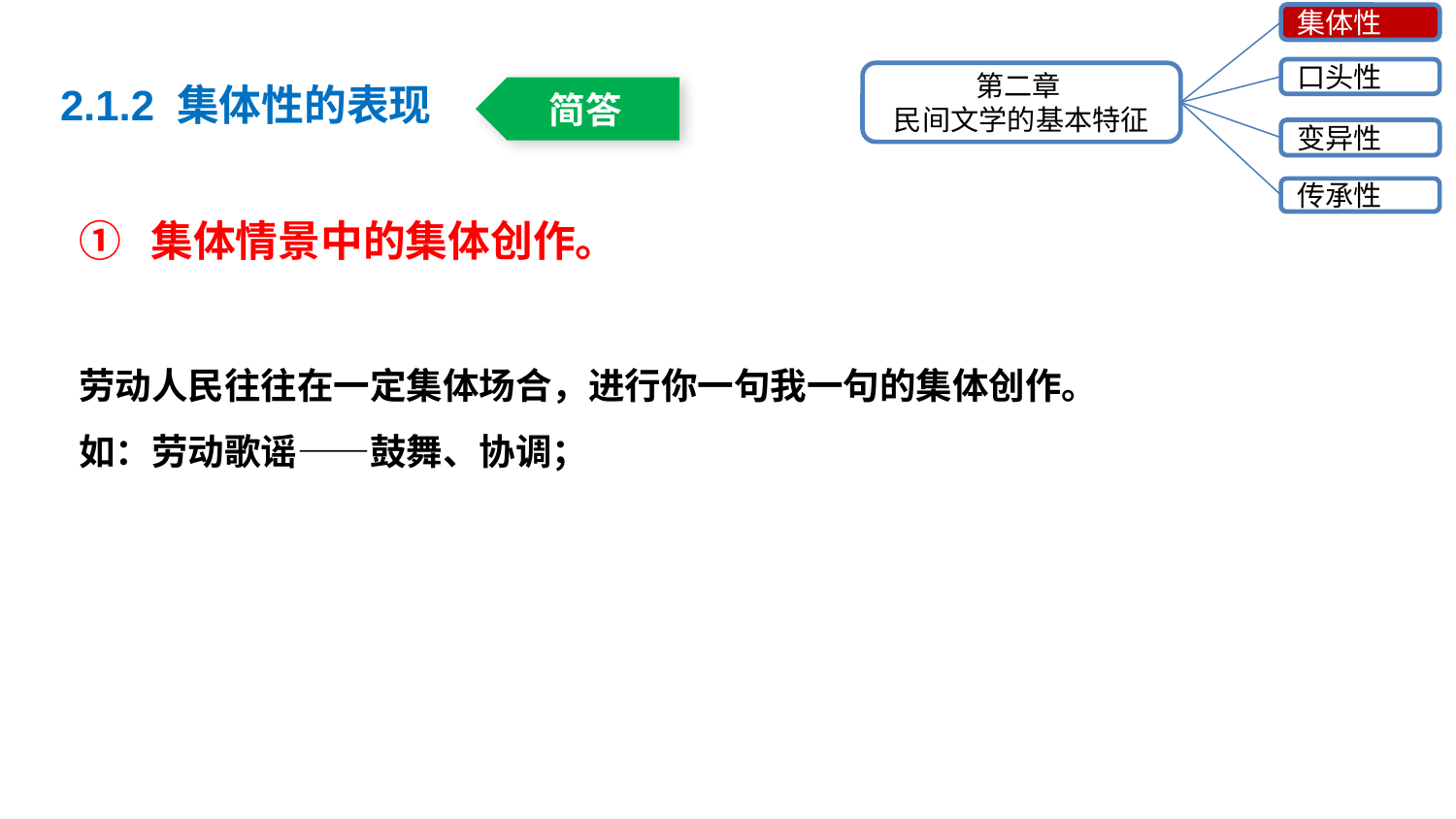

集体性
口头性
第二章
民间文学的基本特征
变异性
传承性
2.1.2 集体性的表现
简答
①  集体情景中的集体创作。

劳动人民往往在一定集体场合，进行你一句我一句的集体创作。
如：劳动歌谣——鼓舞、协调；